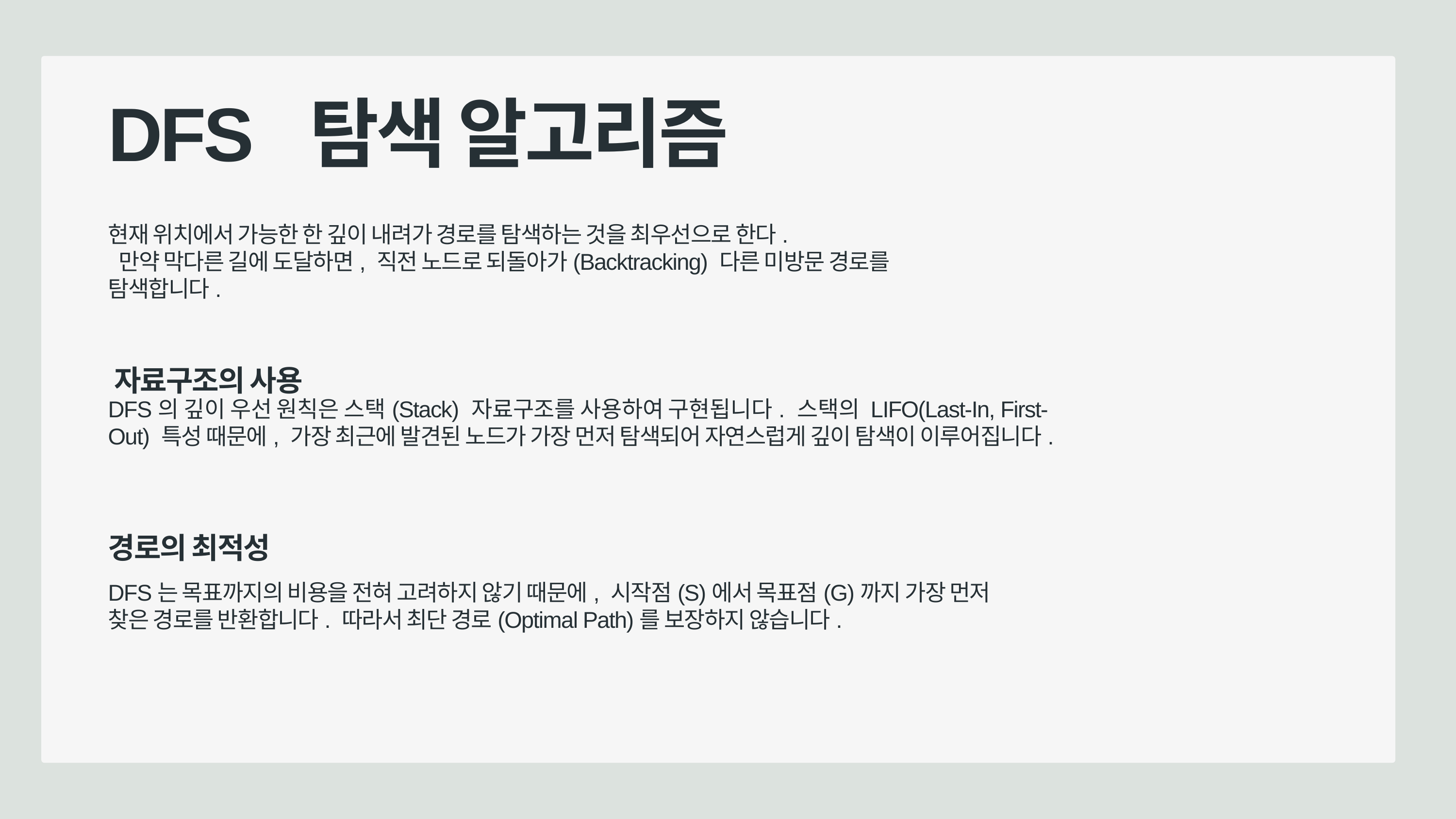

DFS  탐색 알고리즘
현재 위치에서 가능한 한 깊이 내려가 경로를 탐색하는 것을 최우선으로 한다.
 만약 막다른 길에 도달하면, 직전 노드로 되돌아가(Backtracking) 다른 미방문 경로를 탐색합니다.

자료구조의 사용
DFS의 깊이 우선 원칙은 스택(Stack) 자료구조를 사용하여 구현됩니다. 스택의 LIFO(Last-In, First-Out) 특성 때문에, 가장 최근에 발견된 노드가 가장 먼저 탐색되어 자연스럽게 깊이 탐색이 이루어집니다.
경로의 최적성
DFS는 목표까지의 비용을 전혀 고려하지 않기 때문에, 시작점(S)에서 목표점(G)까지 가장 먼저 찾은 경로를 반환합니다. 따라서 최단 경로(Optimal Path)를 보장하지 않습니다.